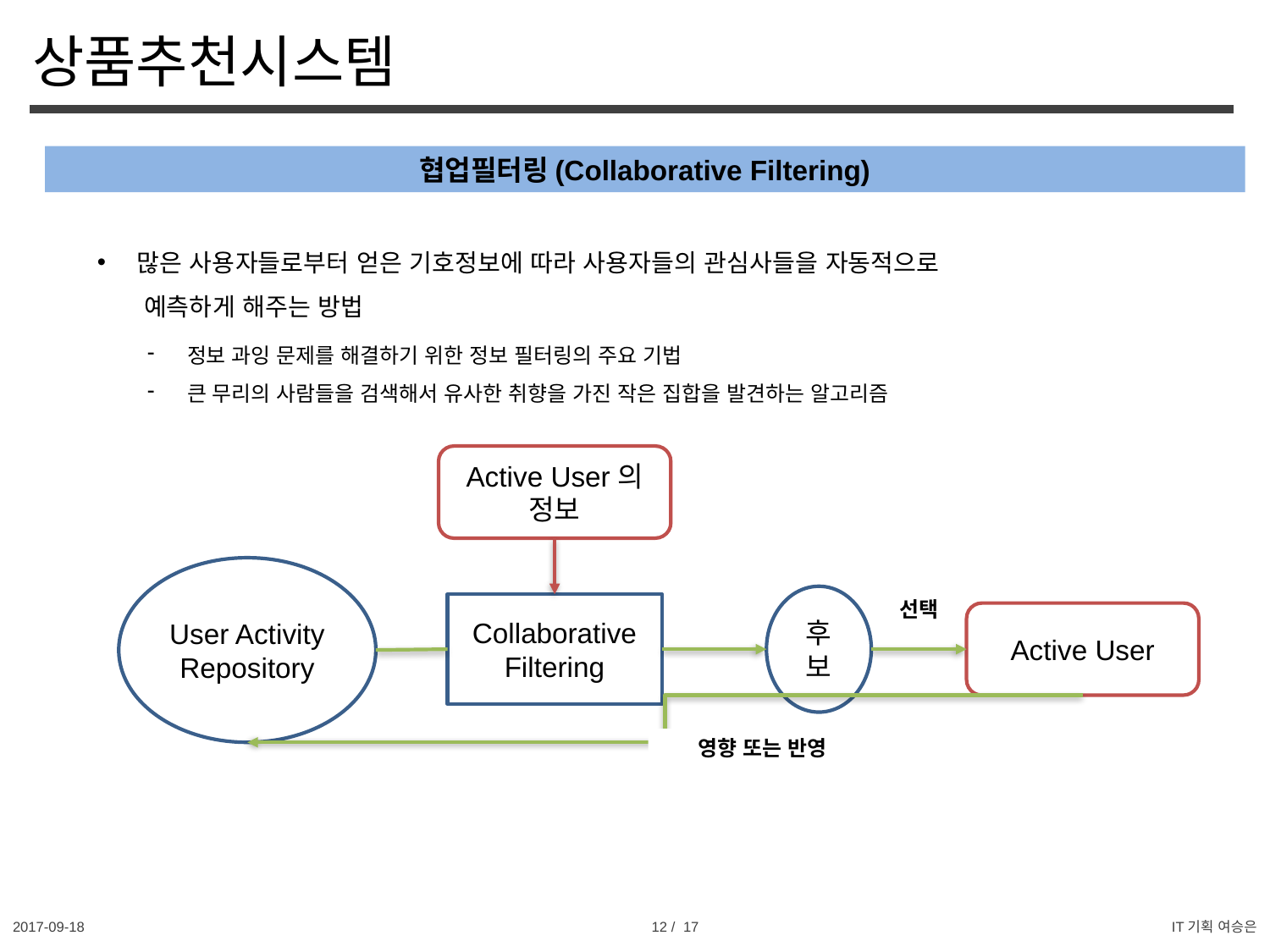

상품추천시스템
협업필터링(Collaborative Filtering)
많은 사용자들로부터 얻은 기호정보에 따라 사용자들의 관심사들을 자동적으로
       예측하게 해주는 방법
정보 과잉 문제를 해결하기 위한 정보 필터링의 주요 기법
큰 무리의 사람들을 검색해서 유사한 취향을 가진 작은 집합을 발견하는 알고리즘
Active User의 정보
User Activity Repository
후보
선택
Collaborative
Filtering
Active User
영향 또는 반영
2017-09-18
12 /  17
IT기획 여승은